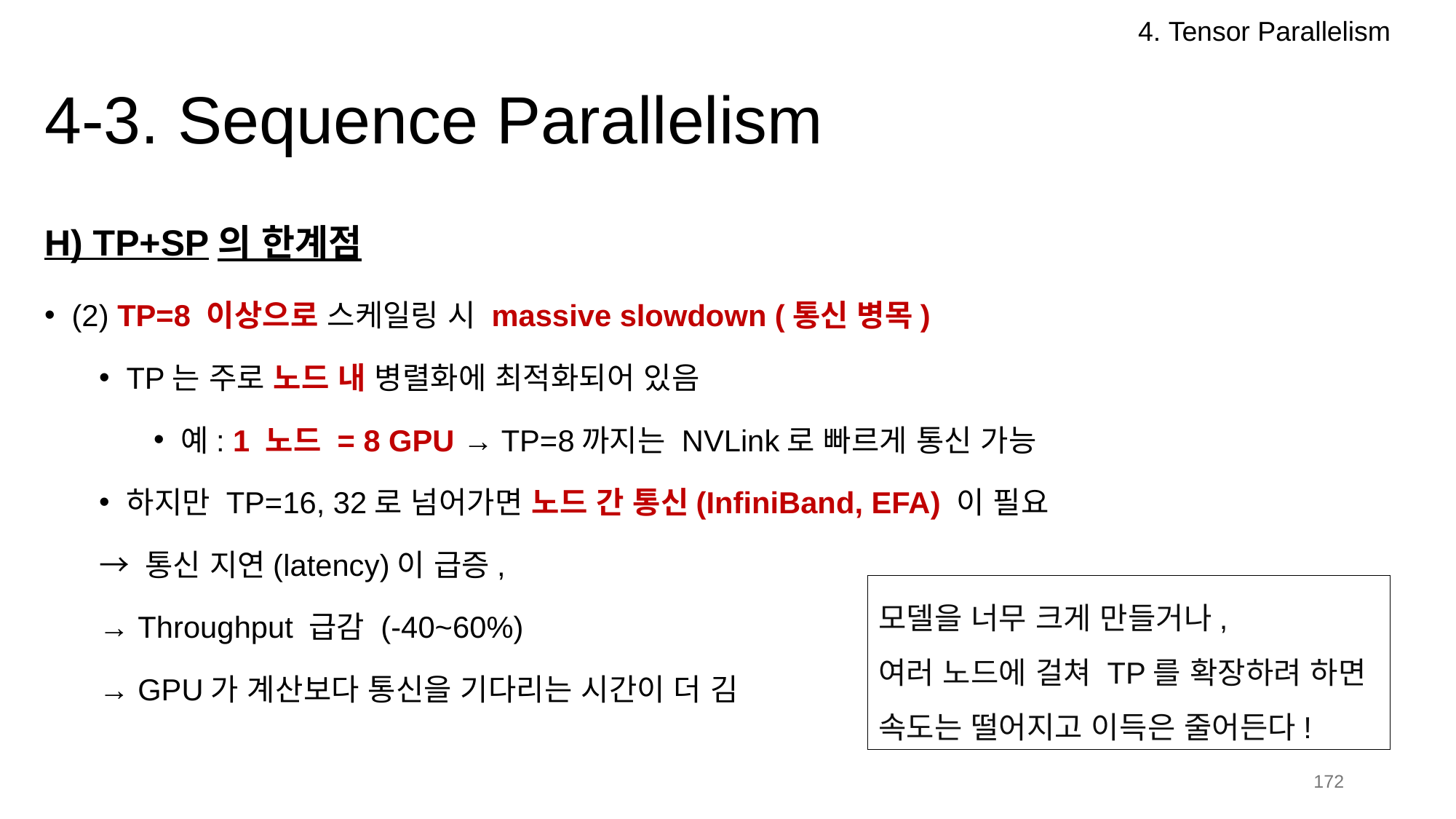

4. Tensor Parallelism
# 4-3. Sequence Parallelism
H) TP+SP의 한계점
(2) TP=8 이상으로 스케일링 시 massive slowdown (통신 병목)
TP는 주로 노드 내 병렬화에 최적화되어 있음
예: 1 노드 = 8 GPU → TP=8까지는 NVLink로 빠르게 통신 가능
하지만 TP=16, 32로 넘어가면 노드 간 통신(InfiniBand, EFA) 이 필요
→ 통신 지연(latency)이 급증,
→ Throughput 급감 (-40~60%)
→ GPU가 계산보다 통신을 기다리는 시간이 더 김
모델을 너무 크게 만들거나,
여러 노드에 걸쳐 TP를 확장하려 하면
속도는 떨어지고 이득은 줄어든다!
172